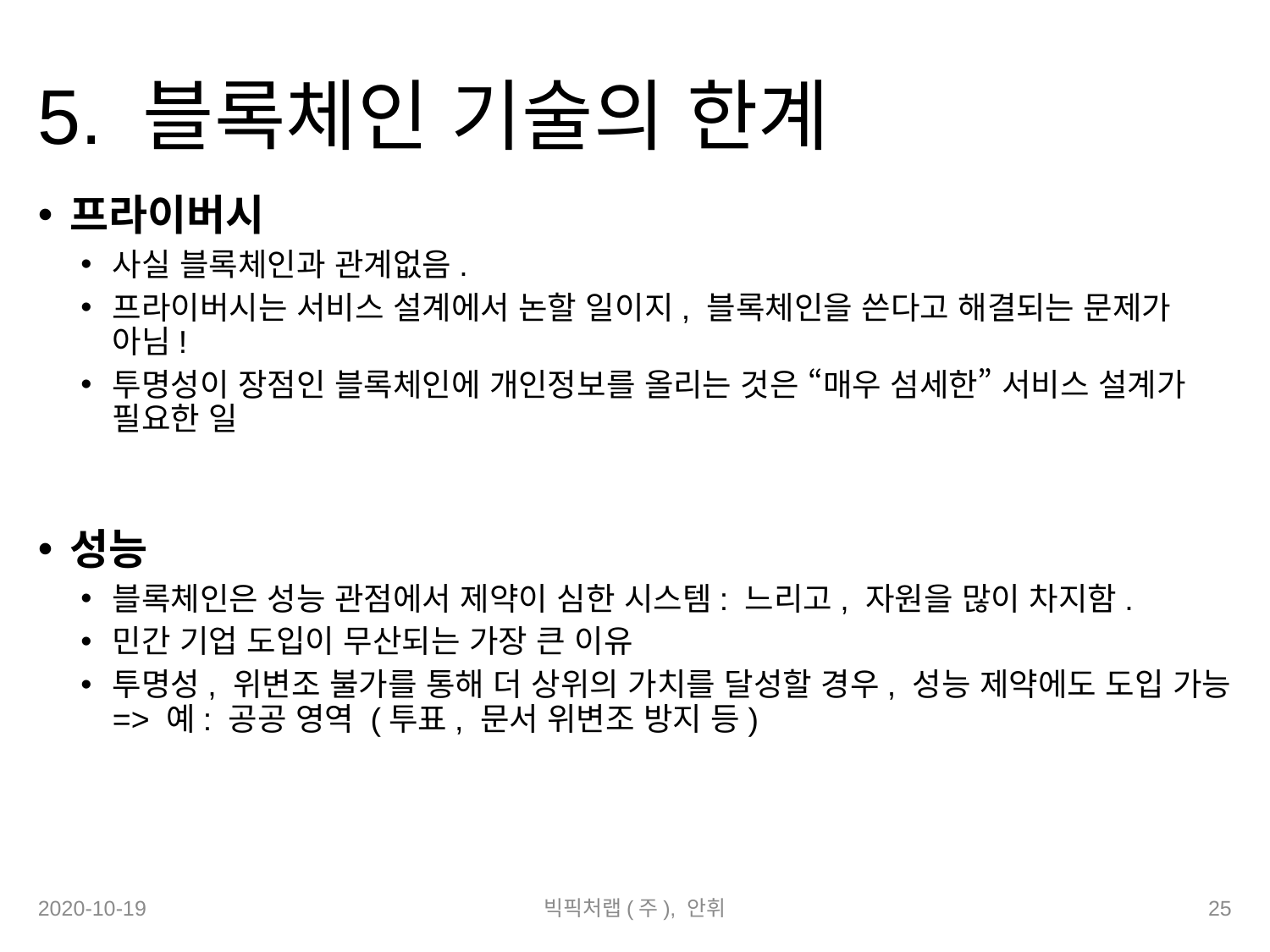

# 5. 블록체인 기술의 한계
프라이버시
사실 블록체인과 관계없음.
프라이버시는 서비스 설계에서 논할 일이지, 블록체인을 쓴다고 해결되는 문제가 아님!
투명성이 장점인 블록체인에 개인정보를 올리는 것은 “매우 섬세한” 서비스 설계가 필요한 일

성능
블록체인은 성능 관점에서 제약이 심한 시스템: 느리고, 자원을 많이 차지함.
민간 기업 도입이 무산되는 가장 큰 이유
투명성, 위변조 불가를 통해 더 상위의 가치를 달성할 경우, 성능 제약에도 도입 가능
=> 예: 공공 영역 (투표, 문서 위변조 방지 등)
25
2020-10-19
빅픽처랩(주), 안휘